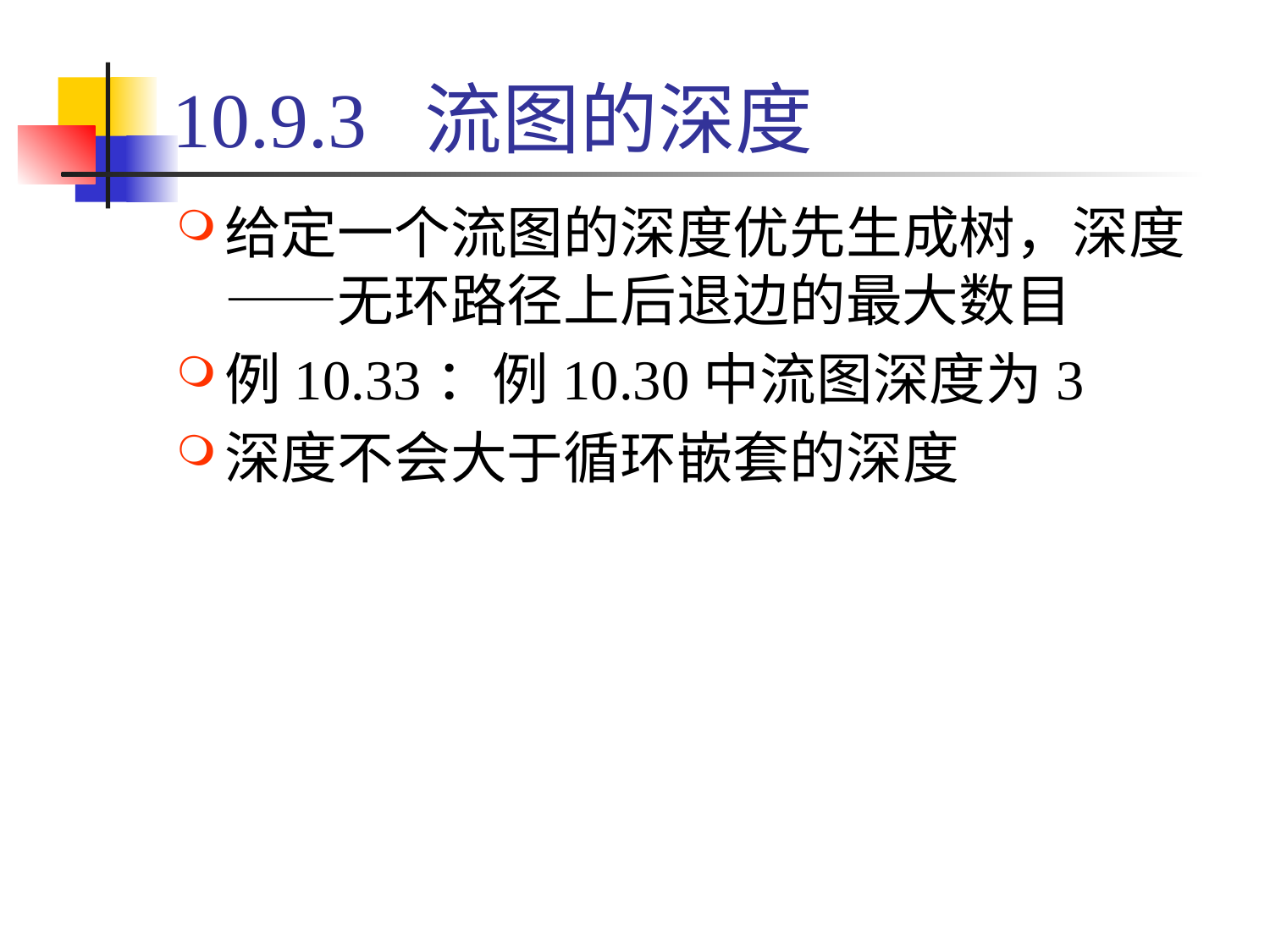

# 10.9.3  流图的深度
给定一个流图的深度优先生成树，深度——无环路径上后退边的最大数目
例10.33：例10.30中流图深度为3
深度不会大于循环嵌套的深度